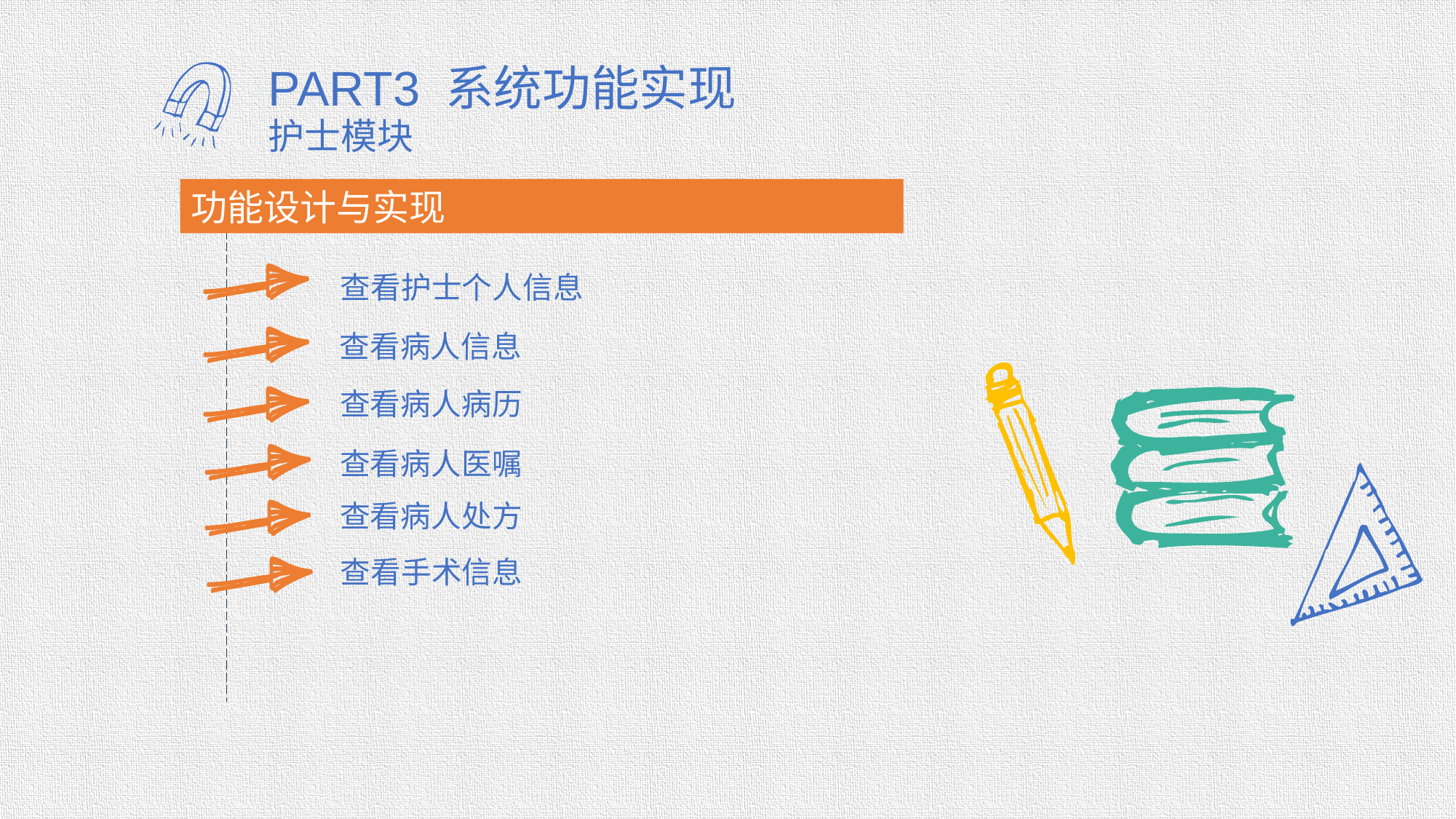

PART3 系统功能实现
护士模块

功能设计与实现

查看护士个人信息

查看病人信息

查看病人病历

查看病人医嘱

查看病人处方

查看手术信息